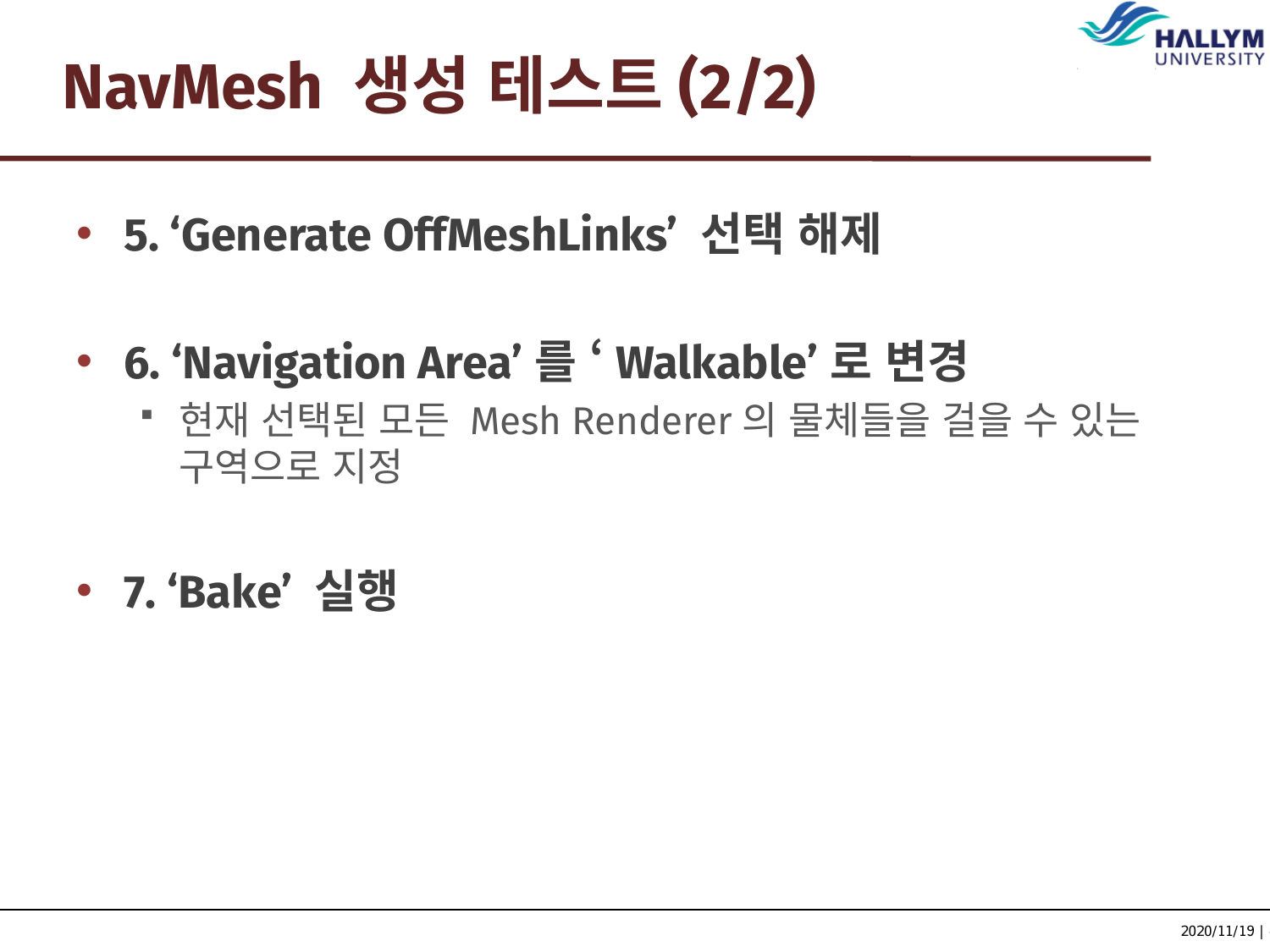

# NavMesh 생성 테스트(2/2)
5. ‘Generate OffMeshLinks’ 선택 해제

6. ‘Navigation Area’를 ‘Walkable’로 변경
현재 선택된 모든 Mesh Renderer의 물체들을 걸을 수 있는 구역으로 지정

7. ‘Bake’ 실행